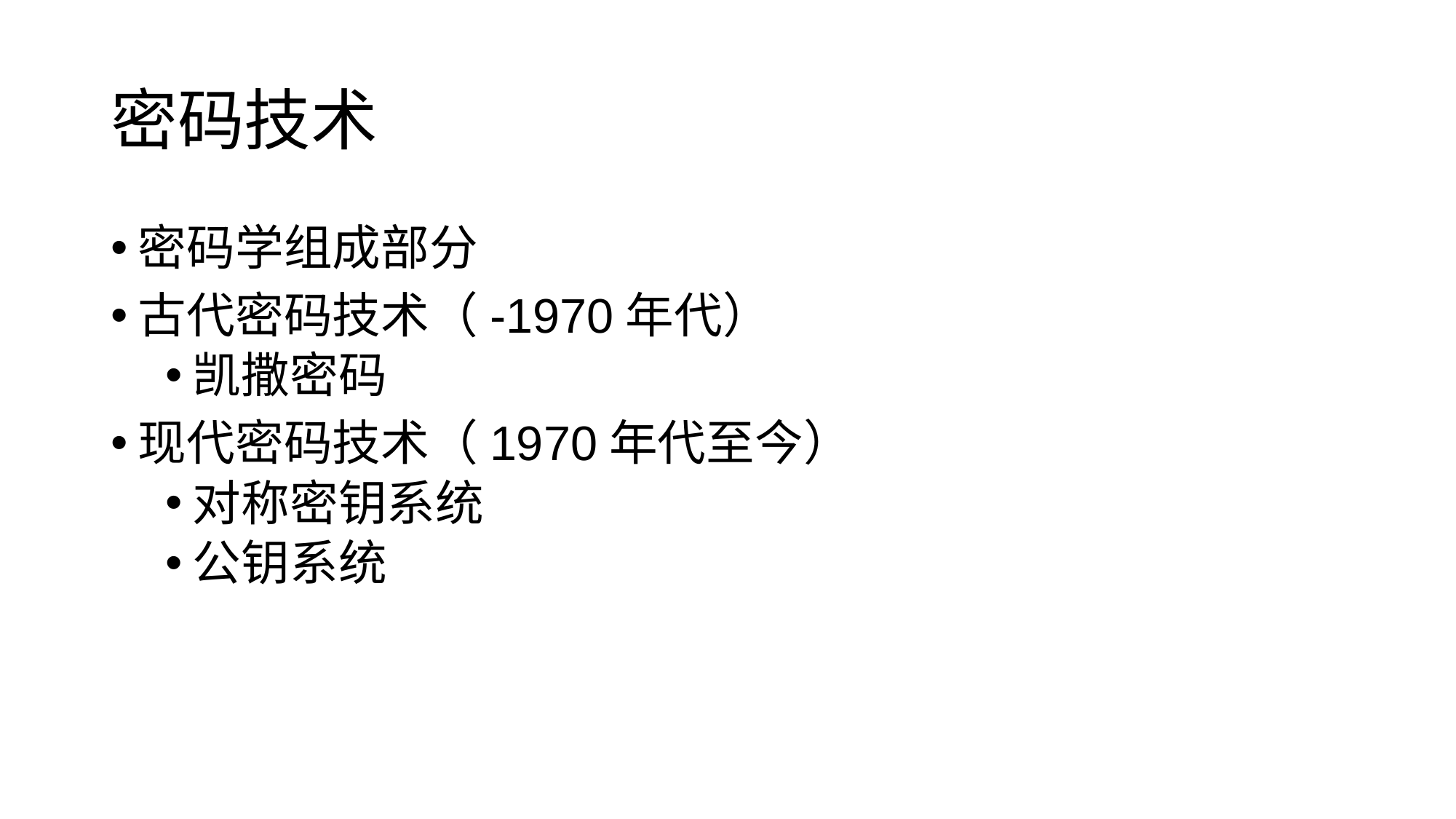

# 密码技术
密码学组成部分
古代密码技术（-1970年代）
凯撒密码
现代密码技术（1970年代至今）
对称密钥系统
公钥系统